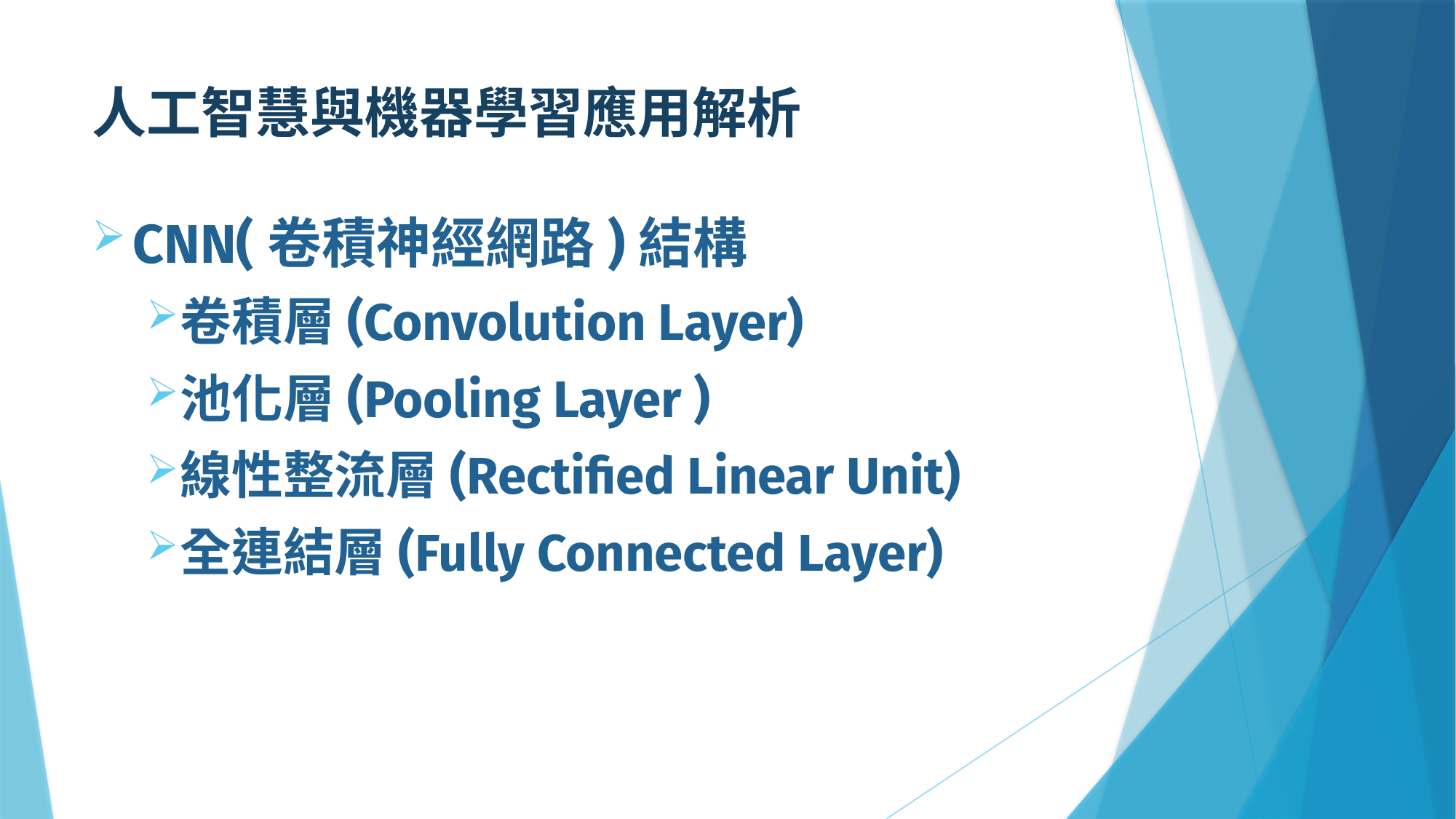

# 人工智慧與機器學習應用解析
CNN(卷積神經網路)結構
卷積層(Convolution Layer)
池化層(Pooling Layer )
線性整流層(Rectified Linear Unit)
全連結層(Fully Connected Layer)